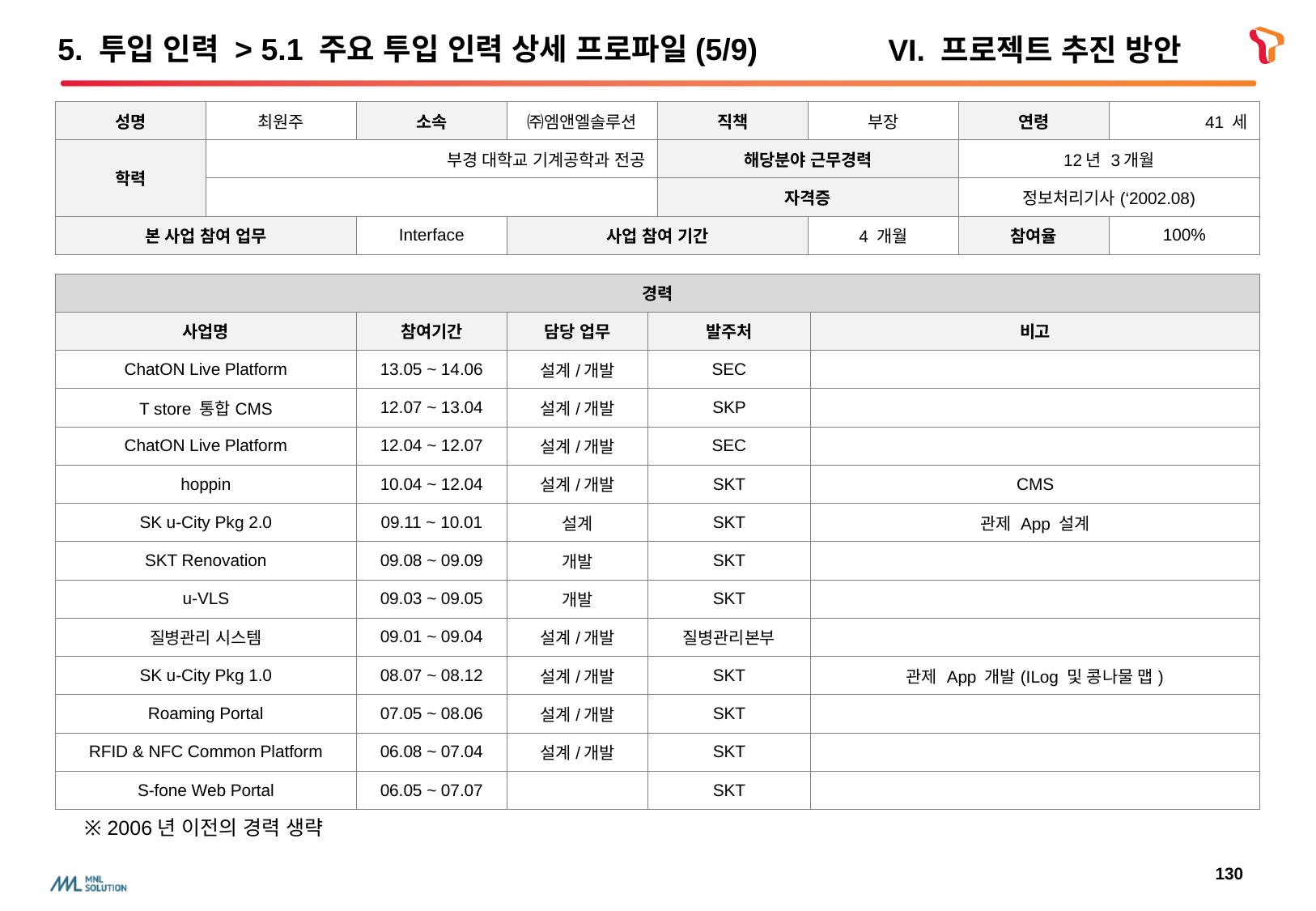

# 5. 투입 인력 > 5.1 주요 투입 인력 상세 프로파일(5/9)
VI. 프로젝트 추진 방안
| 성명 | 최원주 | 소속 | ㈜엠앤엘솔루션 | 직책 | 부장 | 연령 | 41 세 |
| --- | --- | --- | --- | --- | --- | --- | --- |
| 학력 | 부경 대학교 기계공학과 전공 |  |  | 해당분야 근무경력 |  | 12년 3개월 |  |
|  |  |  |  | 자격증 |  | 정보처리기사(‘2002.08) |  |
| 본 사업 참여 업무 |  | Interface | 사업 참여 기간 |  | 4 개월 | 참여율 | 100% |
| 경력 |  |  |  |  |
| --- | --- | --- | --- | --- |
| 사업명 | 참여기간 | 담당 업무 | 발주처 | 비고 |
| ChatON Live Platform | 13.05 ~ 14.06 | 설계/개발 | SEC |  |
| T store 통합CMS | 12.07 ~ 13.04 | 설계/개발 | SKP |  |
| ChatON Live Platform | 12.04 ~ 12.07 | 설계/개발 | SEC |  |
| hoppin | 10.04 ~ 12.04 | 설계/개발 | SKT | CMS |
| SK u-City Pkg 2.0 | 09.11 ~ 10.01 | 설계 | SKT | 관제 App 설계 |
| SKT Renovation | 09.08 ~ 09.09 | 개발 | SKT |  |
| u-VLS | 09.03 ~ 09.05 | 개발 | SKT |  |
| 질병관리 시스템 | 09.01 ~ 09.04 | 설계/개발 | 질병관리본부 |  |
| SK u-City Pkg 1.0 | 08.07 ~ 08.12 | 설계/개발 | SKT | 관제 App 개발(ILog 및 콩나물 맵) |
| Roaming Portal | 07.05 ~ 08.06 | 설계/개발 | SKT |  |
| RFID & NFC Common Platform | 06.08 ~ 07.04 | 설계/개발 | SKT |  |
| S-fone Web Portal | 06.05 ~ 07.07 |  | SKT |  |
※ 2006년 이전의 경력 생략